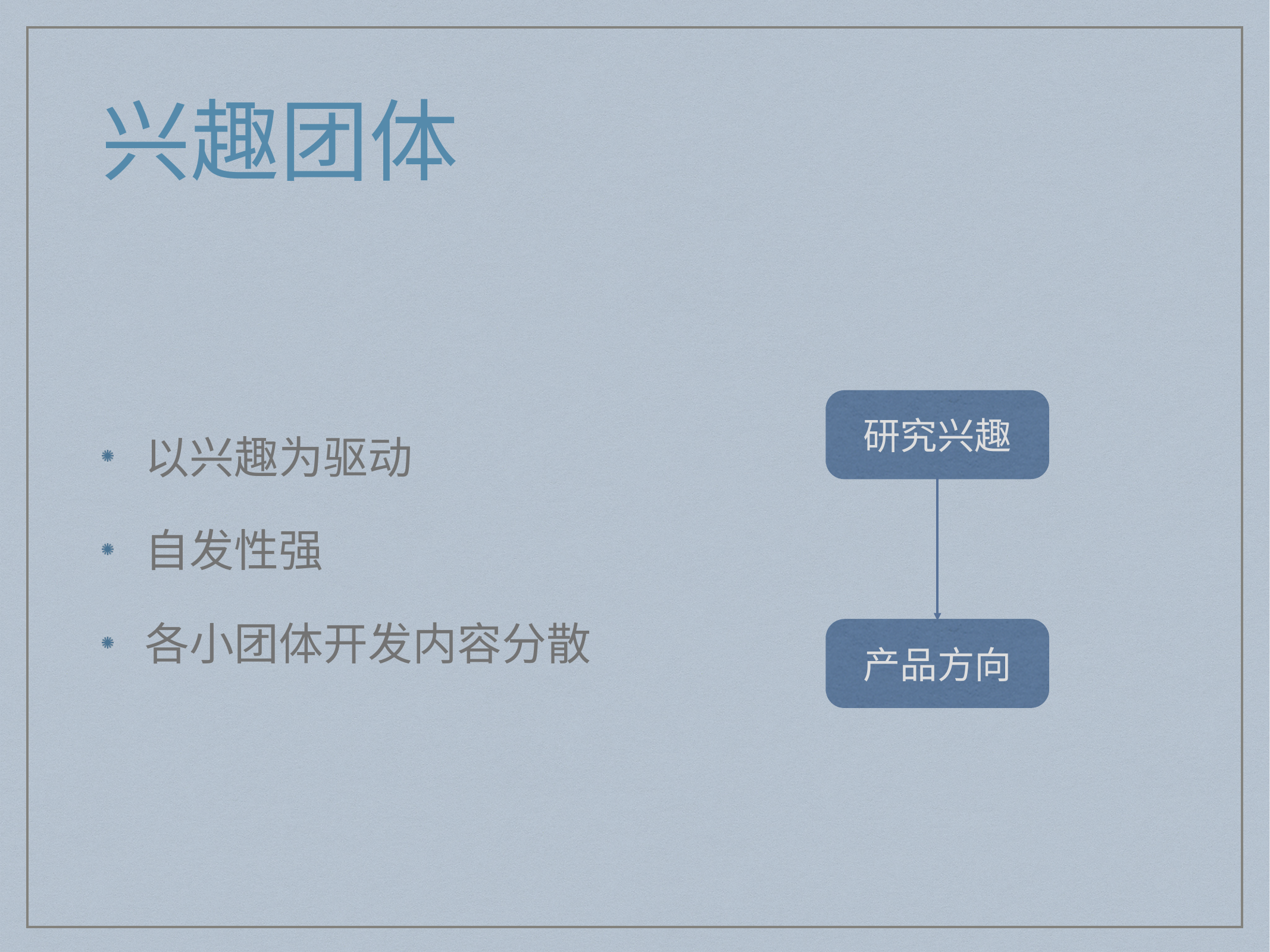

# 兴趣团体
以兴趣为驱动
自发性强
各小团体开发内容分散
研究兴趣

产品方向